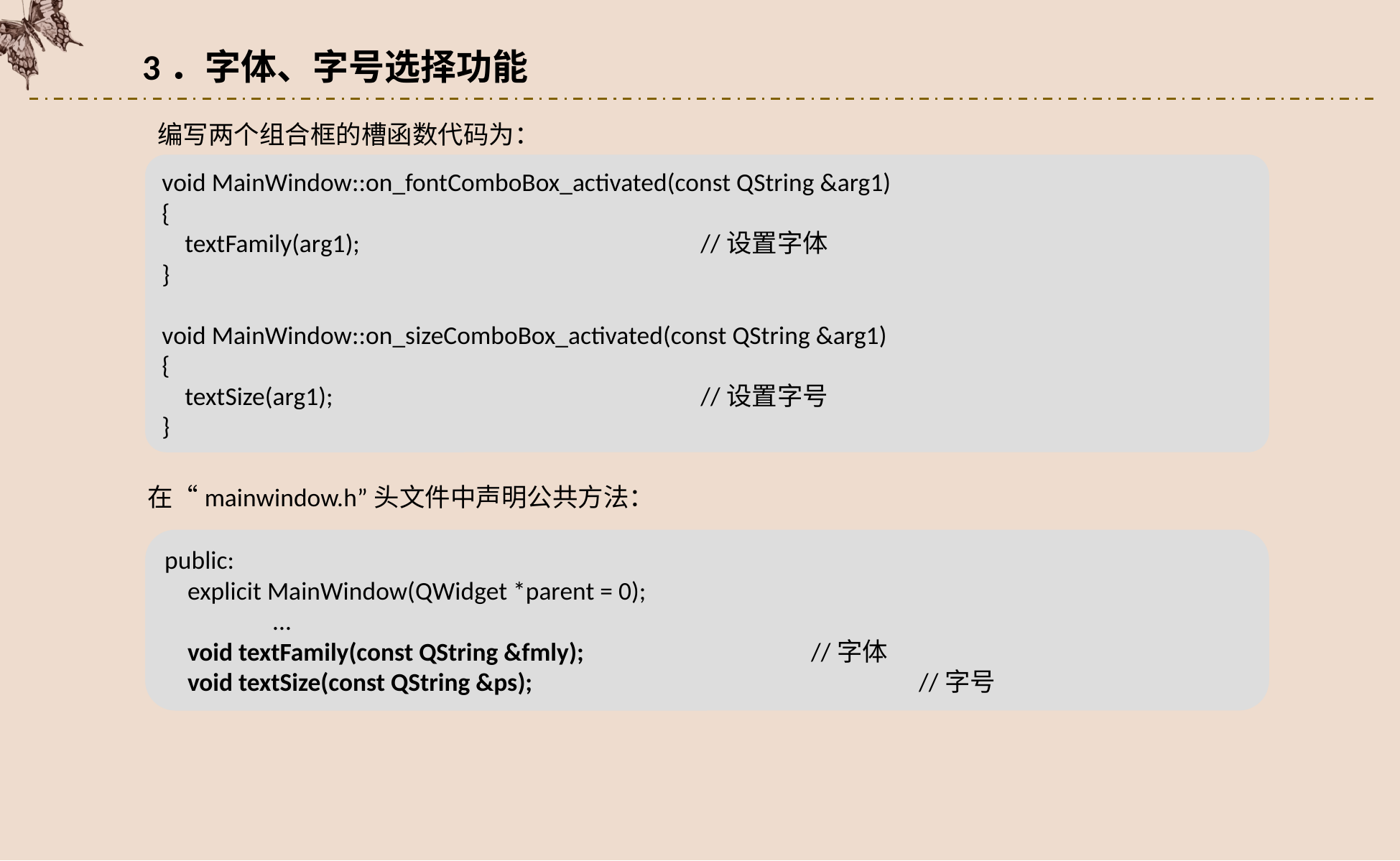

3．字体、字号选择功能
编写两个组合框的槽函数代码为：
void MainWindow::on_fontComboBox_activated(const QString &arg1)
{
    textFamily(arg1);				//设置字体
}

void MainWindow::on_sizeComboBox_activated(const QString &arg1)
{
    textSize(arg1);				//设置字号
}
在“mainwindow.h”头文件中声明公共方法：
public:
    explicit MainWindow(QWidget *parent = 0);
	...
    void textFamily(const QString &fmly);			//字体
    void textSize(const QString &ps);				//字号